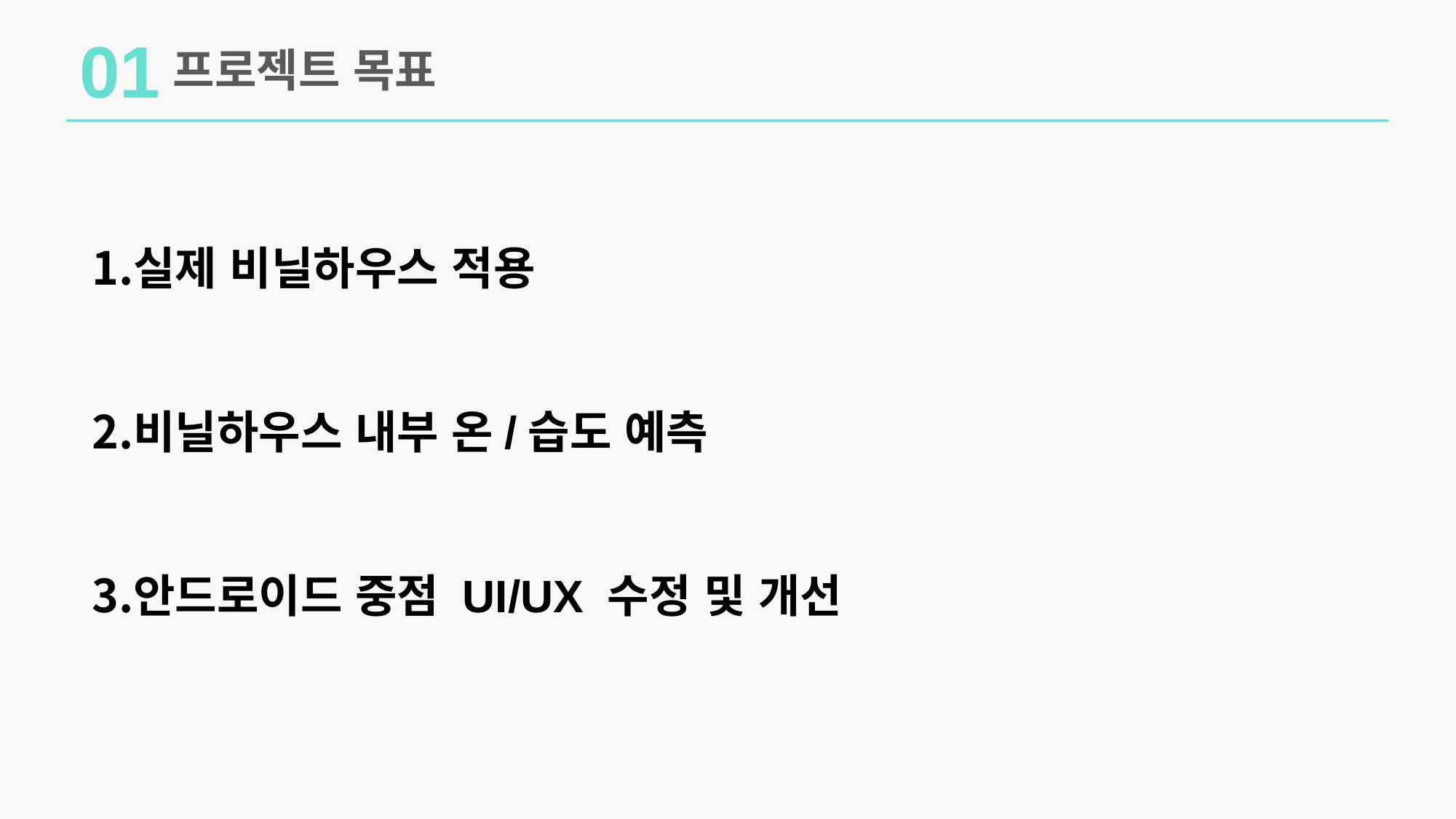

01
프로젝트 목표

실제 비닐하우스 적용

비닐하우스 내부 온/습도 예측

안드로이드 중점 UI/UX 수정 및 개선